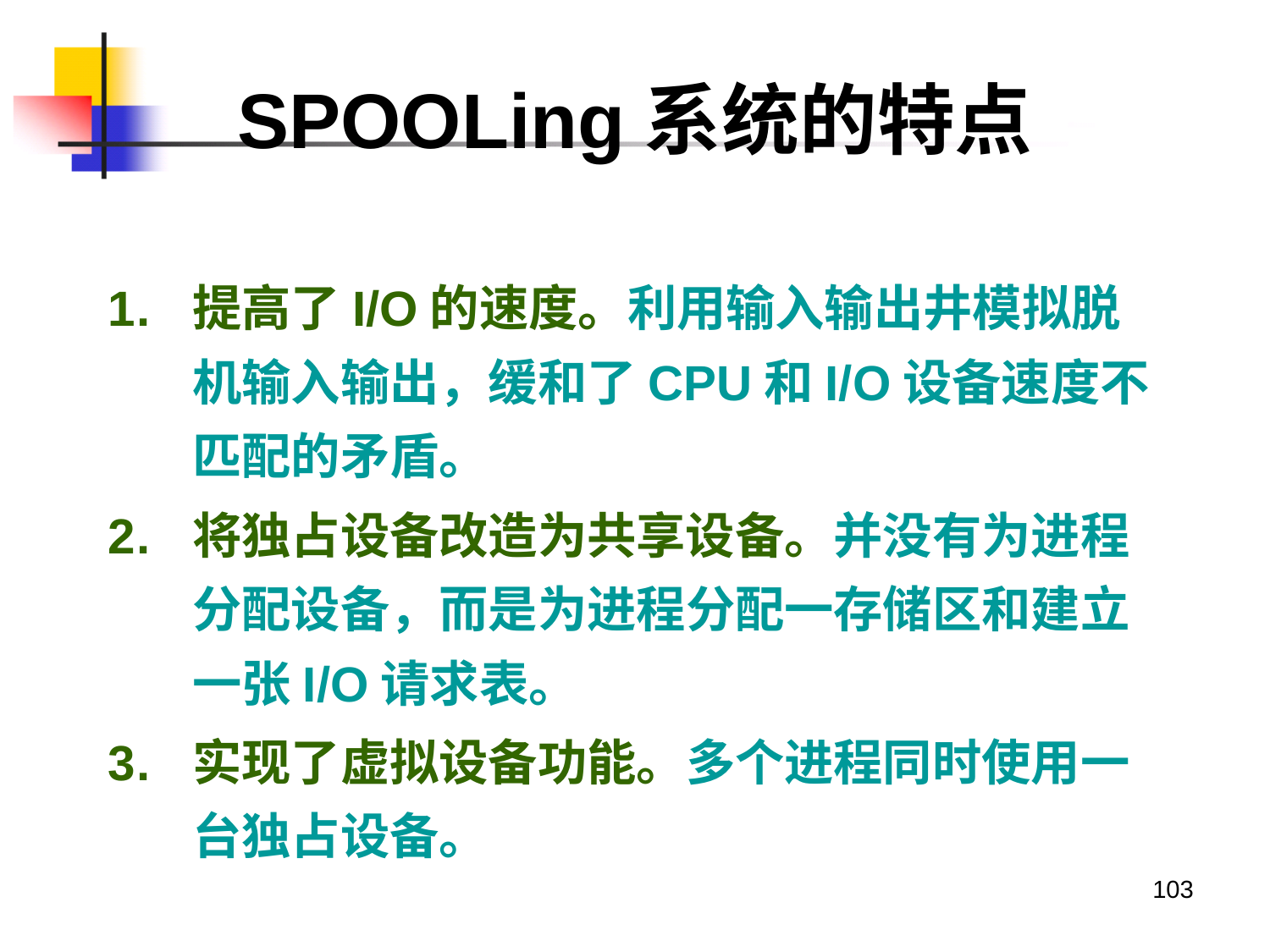

# SPOOLing系统的特点
提高了I/O的速度。利用输入输出井模拟脱机输入输出，缓和了CPU和I/O设备速度不匹配的矛盾。
将独占设备改造为共享设备。并没有为进程分配设备，而是为进程分配一存储区和建立一张I/O请求表。
实现了虚拟设备功能。多个进程同时使用一台独占设备。
103